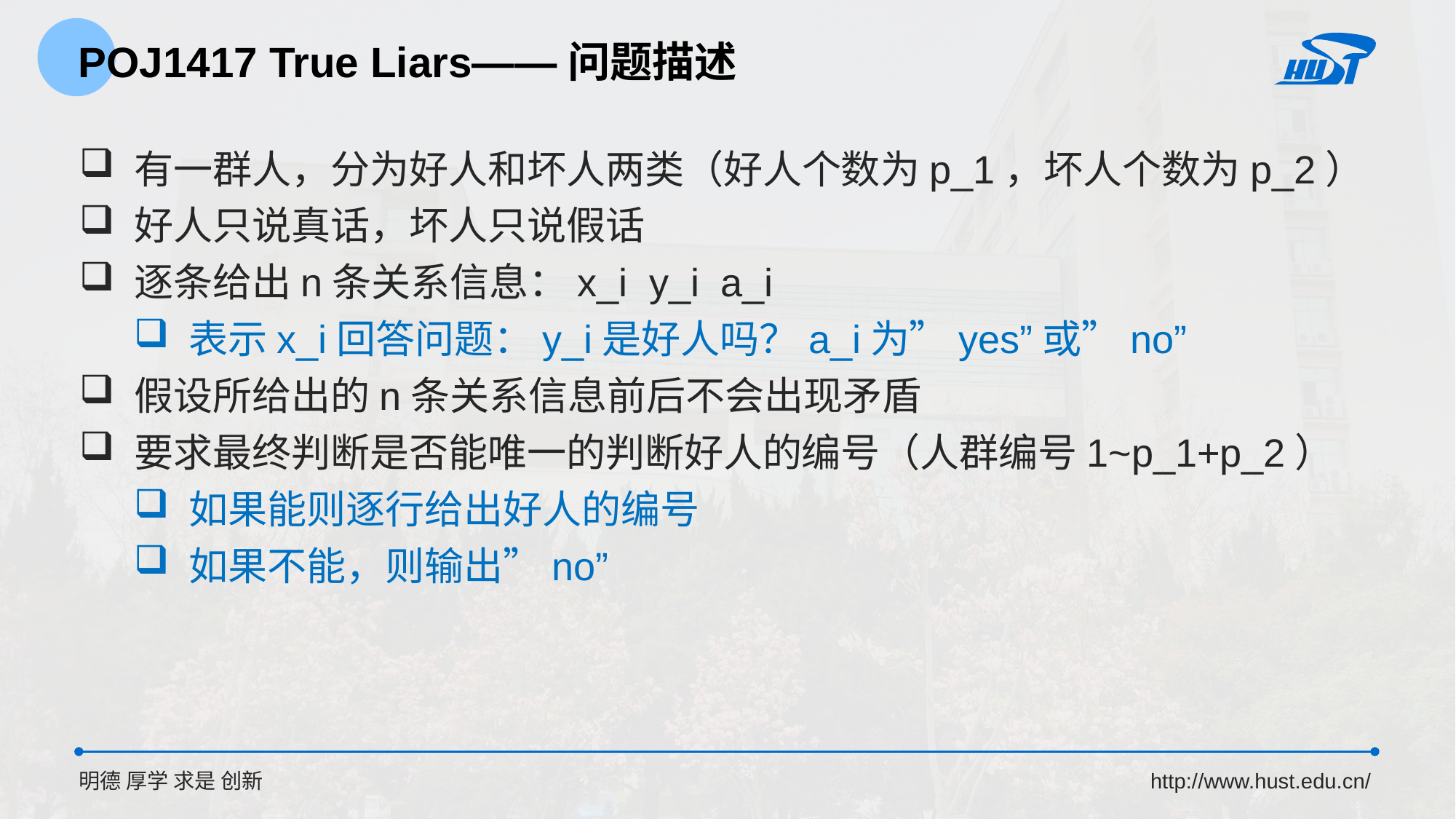

POJ1417 True Liars——问题描述
有一群人，分为好人和坏人两类（好人个数为p_1，坏人个数为p_2）
好人只说真话，坏人只说假话
逐条给出n条关系信息：x_i  y_i  a_i
表示x_i回答问题：y_i是好人吗？a_i为”yes”或”no”
假设所给出的n条关系信息前后不会出现矛盾
要求最终判断是否能唯一的判断好人的编号（人群编号1~p_1+p_2）
如果能则逐行给出好人的编号
如果不能，则输出”no”